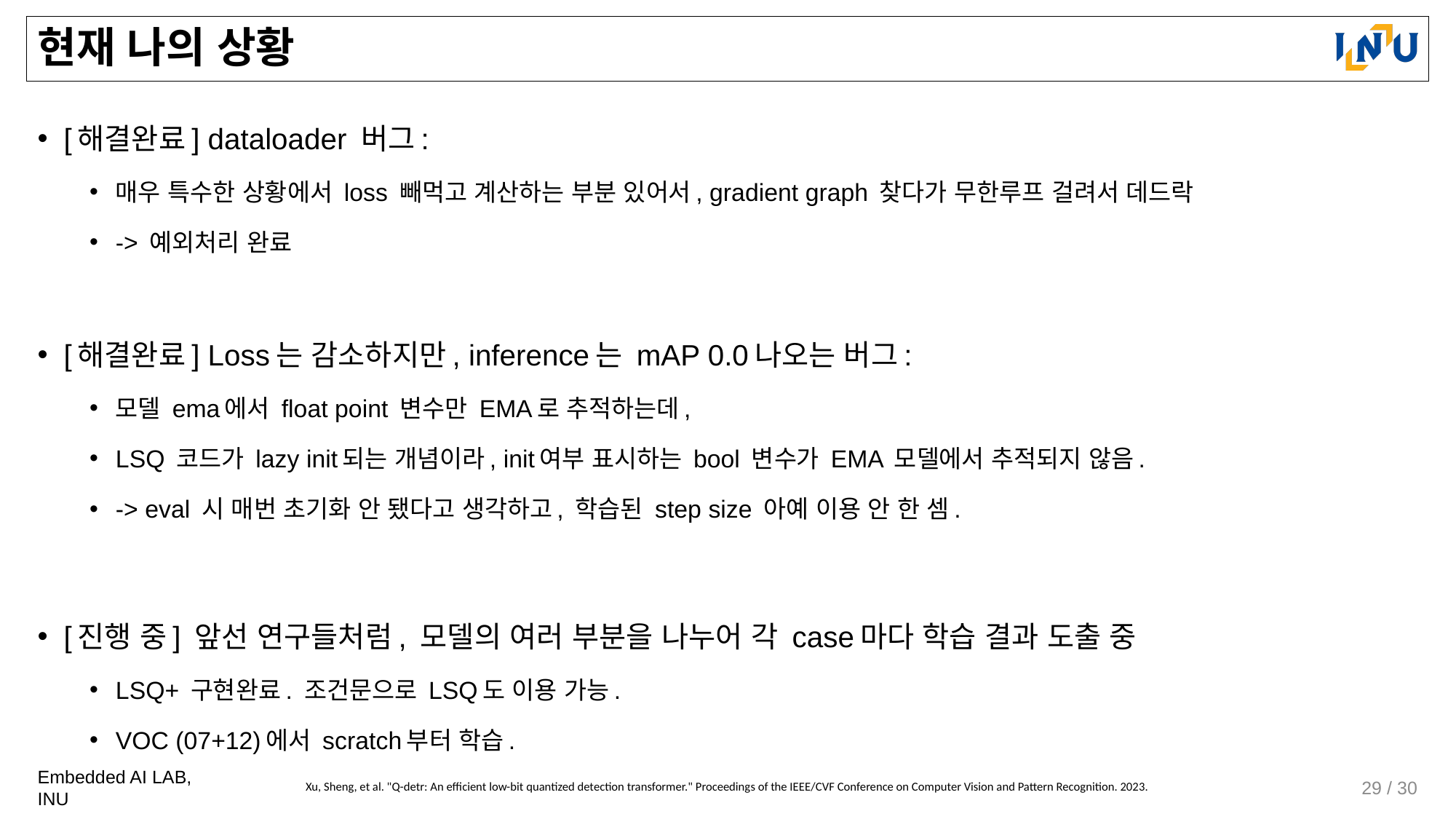

# 현재 나의 상황
[해결완료] dataloader 버그:
매우 특수한 상황에서 loss 빼먹고 계산하는 부분 있어서, gradient graph 찾다가 무한루프 걸려서 데드락
-> 예외처리 완료

[해결완료] Loss는 감소하지만, inference는 mAP 0.0나오는 버그:
모델 ema에서 float point 변수만 EMA로 추적하는데,
LSQ 코드가 lazy init되는 개념이라, init여부 표시하는 bool 변수가 EMA 모델에서 추적되지 않음.
-> eval 시 매번 초기화 안 됐다고 생각하고, 학습된 step size 아예 이용 안 한 셈.

[진행 중] 앞선 연구들처럼, 모델의 여러 부분을 나누어 각 case마다 학습 결과 도출 중
LSQ+ 구현완료. 조건문으로 LSQ도 이용 가능.
VOC (07+12)에서 scratch부터 학습.
29 / 30
Xu, Sheng, et al. "Q-detr: An efficient low-bit quantized detection transformer." Proceedings of the IEEE/CVF Conference on Computer Vision and Pattern Recognition. 2023.